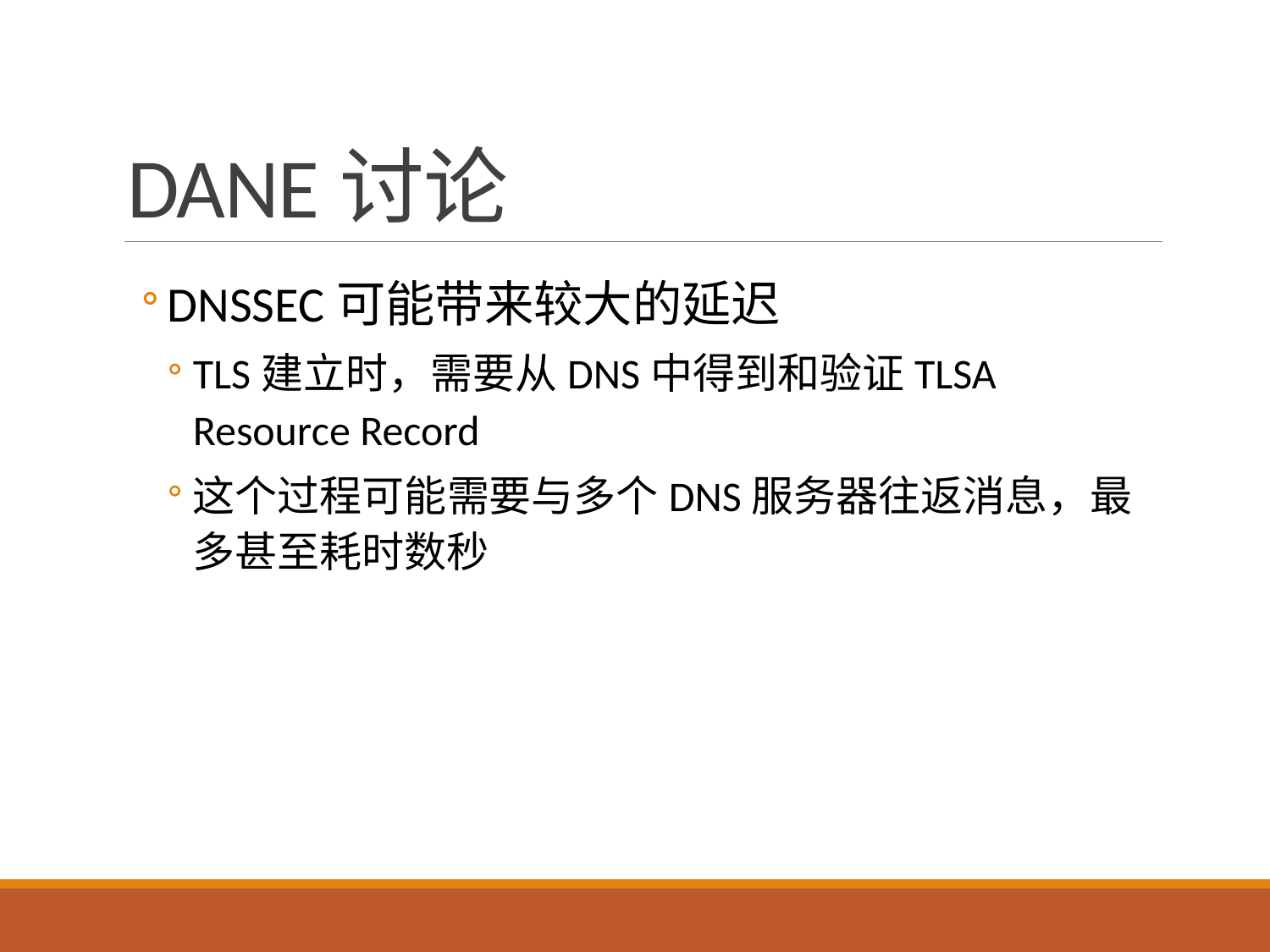

# DANE讨论
DNSSEC可能带来较大的延迟
TLS建立时，需要从DNS中得到和验证TLSA Resource Record
这个过程可能需要与多个DNS服务器往返消息，最多甚至耗时数秒